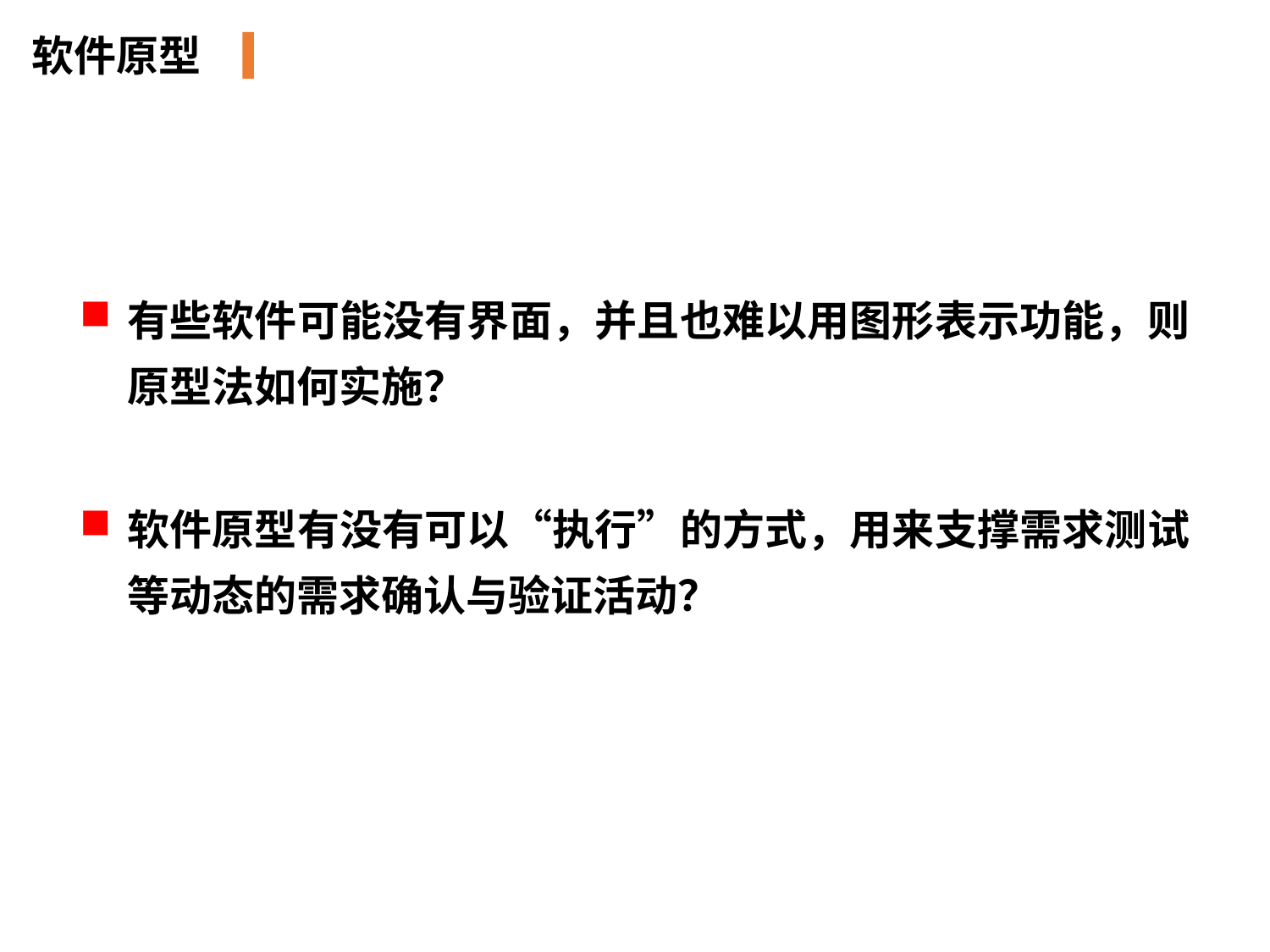

软件原型

有些软件可能没有界面，并且也难以用图形表示功能，则原型法如何实施？

软件原型有没有可以“执行”的方式，用来支撑需求测试等动态的需求确认与验证活动？